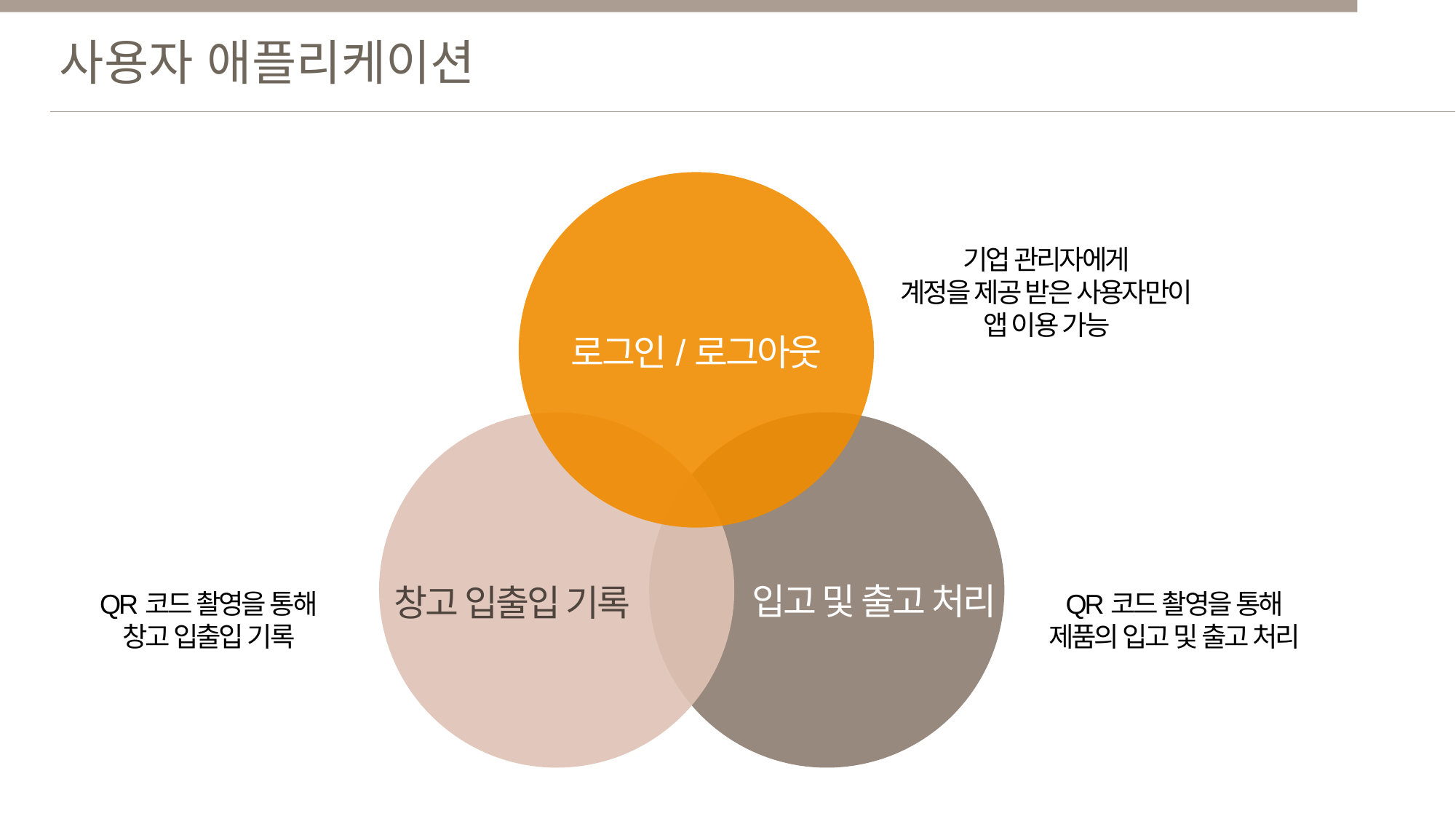

사용자 애플리케이션

기업 관리자에게
계정을 제공 받은 사용자만이
앱 이용 가능
로그인/로그아웃

입고 및 출고 처리
창고 입출입 기록
QR코드 촬영을 통해
창고 입출입 기록
QR코드 촬영을 통해
제품의 입고 및 출고 처리